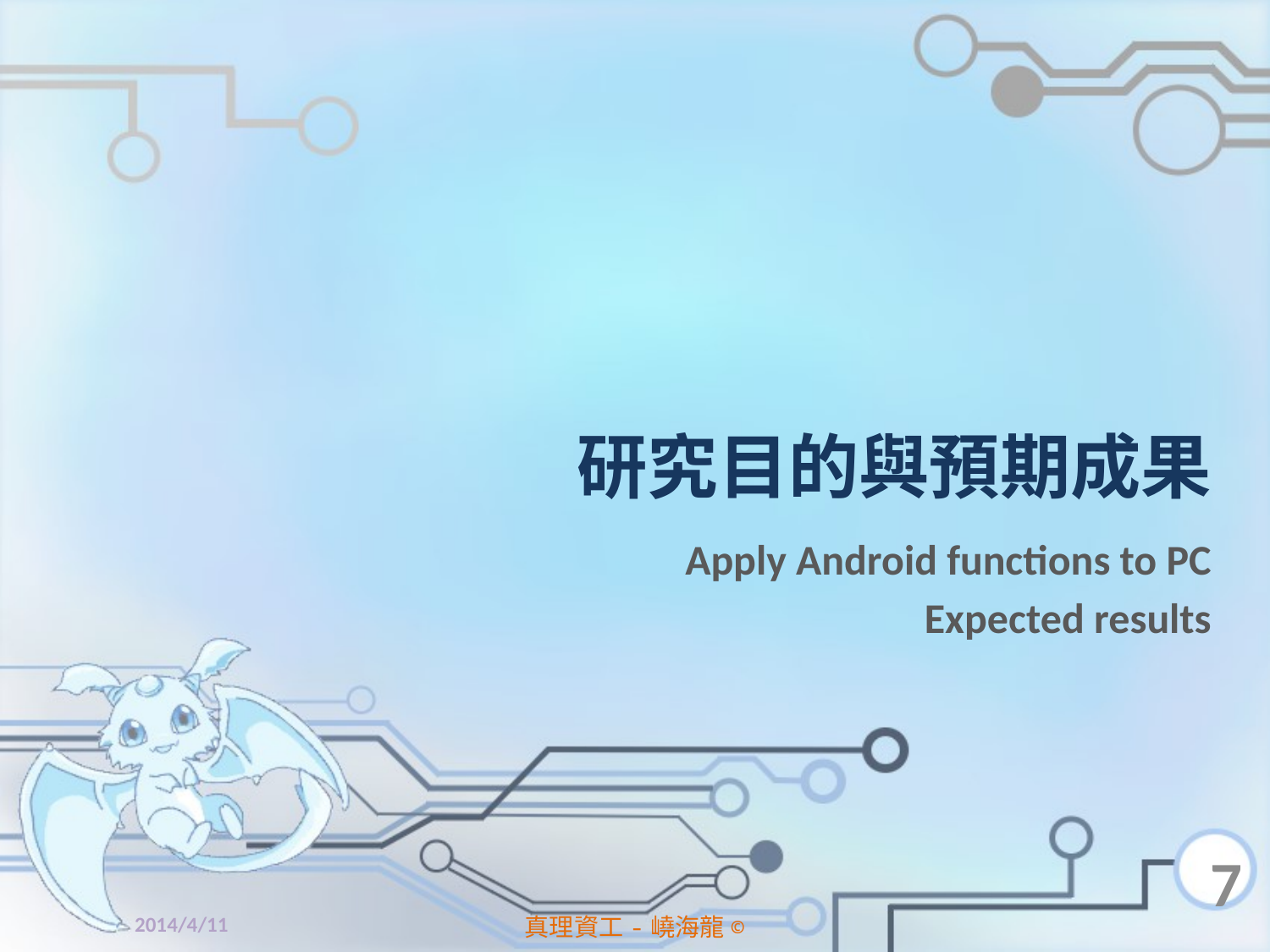

# 研究目的與預期成果
Apply Android functions to PC
Expected results
7
2014/4/11
真理資工-嶢海龍©